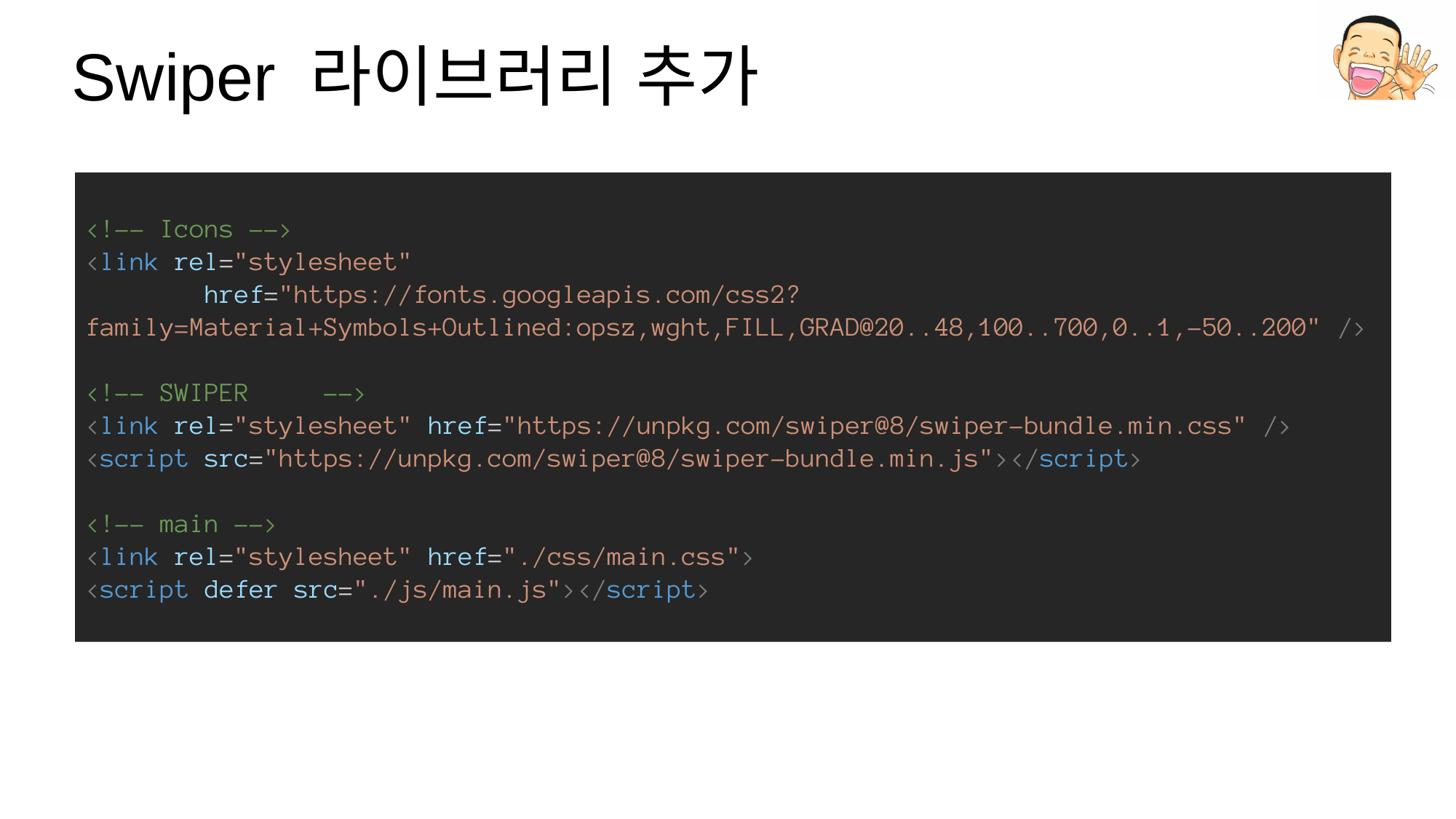

# Swiper 라이브러리 추가

<!-- Icons -->
<link rel="stylesheet"
        href="https://fonts.googleapis.com/css2?family=Material+Symbols+Outlined:opsz,wght,FILL,GRAD@20..48,100..700,0..1,-50..200" />
<!-- SWIPER     -->
<link rel="stylesheet" href="https://unpkg.com/swiper@8/swiper-bundle.min.css" />
<script src="https://unpkg.com/swiper@8/swiper-bundle.min.js"></script>
<!-- main -->
<link rel="stylesheet" href="./css/main.css">
<script defer src="./js/main.js"></script>